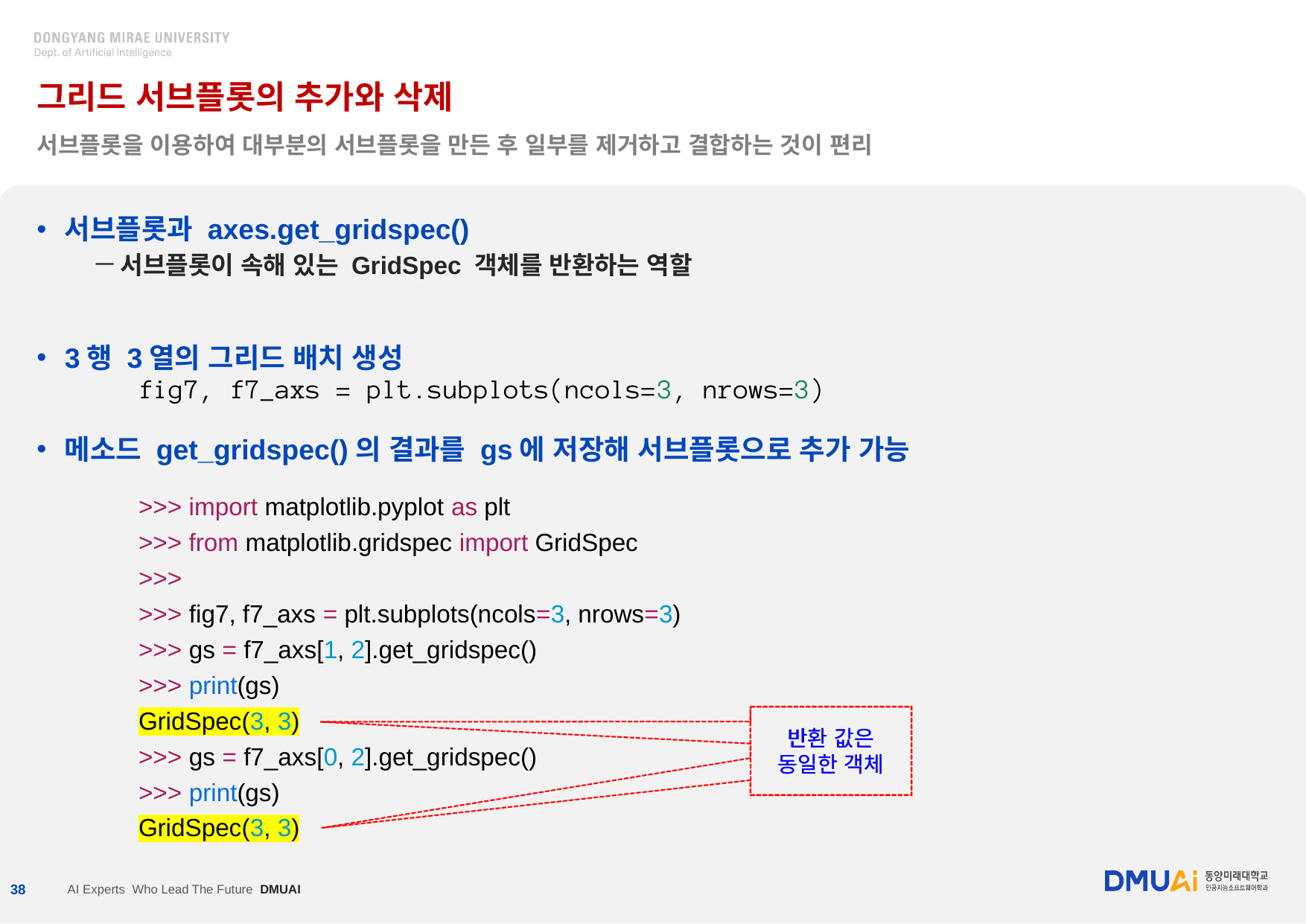

# 그리드 서브플롯의 추가와 삭제
서브플롯을 이용하여 대부분의 서브플롯을 만든 후 일부를 제거하고 결합하는 것이 편리
서브플롯과 axes.get_gridspec()
서브플롯이 속해 있는 GridSpec 객체를 반환하는 역할

3행 3열의 그리드 배치 생성

메소드 get_gridspec()의 결과를 gs에 저장해 서브플롯으로 추가 가능

fig7, f7_axs = plt.subplots(ncols=3, nrows=3)
>>> import matplotlib.pyplot as plt
>>> from matplotlib.gridspec import GridSpec
>>>
>>> fig7, f7_axs = plt.subplots(ncols=3, nrows=3)
>>> gs = f7_axs[1, 2].get_gridspec()
>>> print(gs)
GridSpec(3, 3)
>>> gs = f7_axs[0, 2].get_gridspec()
>>> print(gs)
GridSpec(3, 3)
반환 값은 동일한 객체
반환 값은 동일한 객체